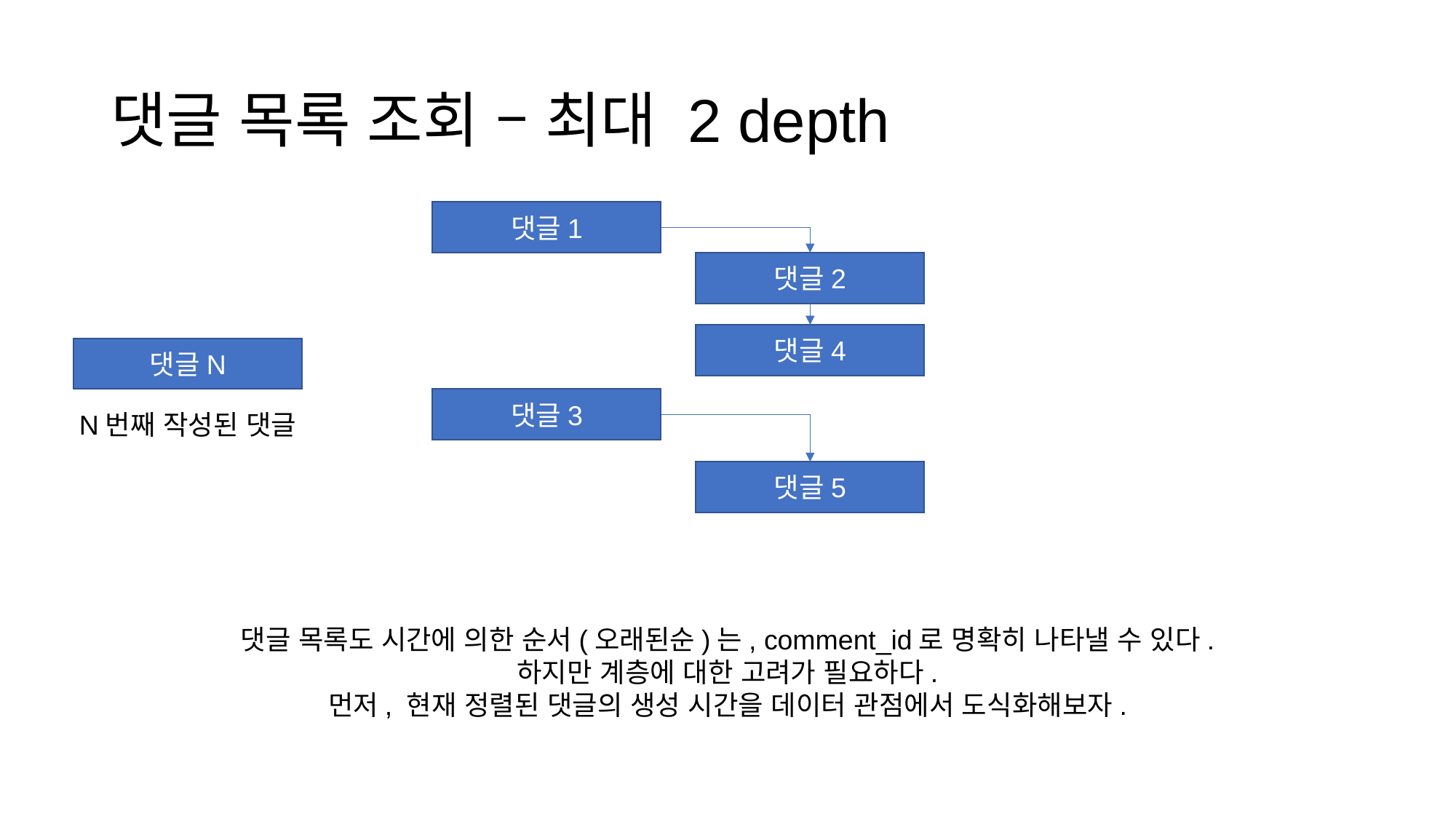

# 댓글 목록 조회 – 최대 2 depth
댓글1
댓글2
댓글4
댓글N
댓글3
N번째 작성된 댓글
댓글5
댓글 목록도 시간에 의한 순서(오래된순)는, comment_id로 명확히 나타낼 수 있다.
하지만 계층에 대한 고려가 필요하다.
먼저, 현재 정렬된 댓글의 생성 시간을 데이터 관점에서 도식화해보자.